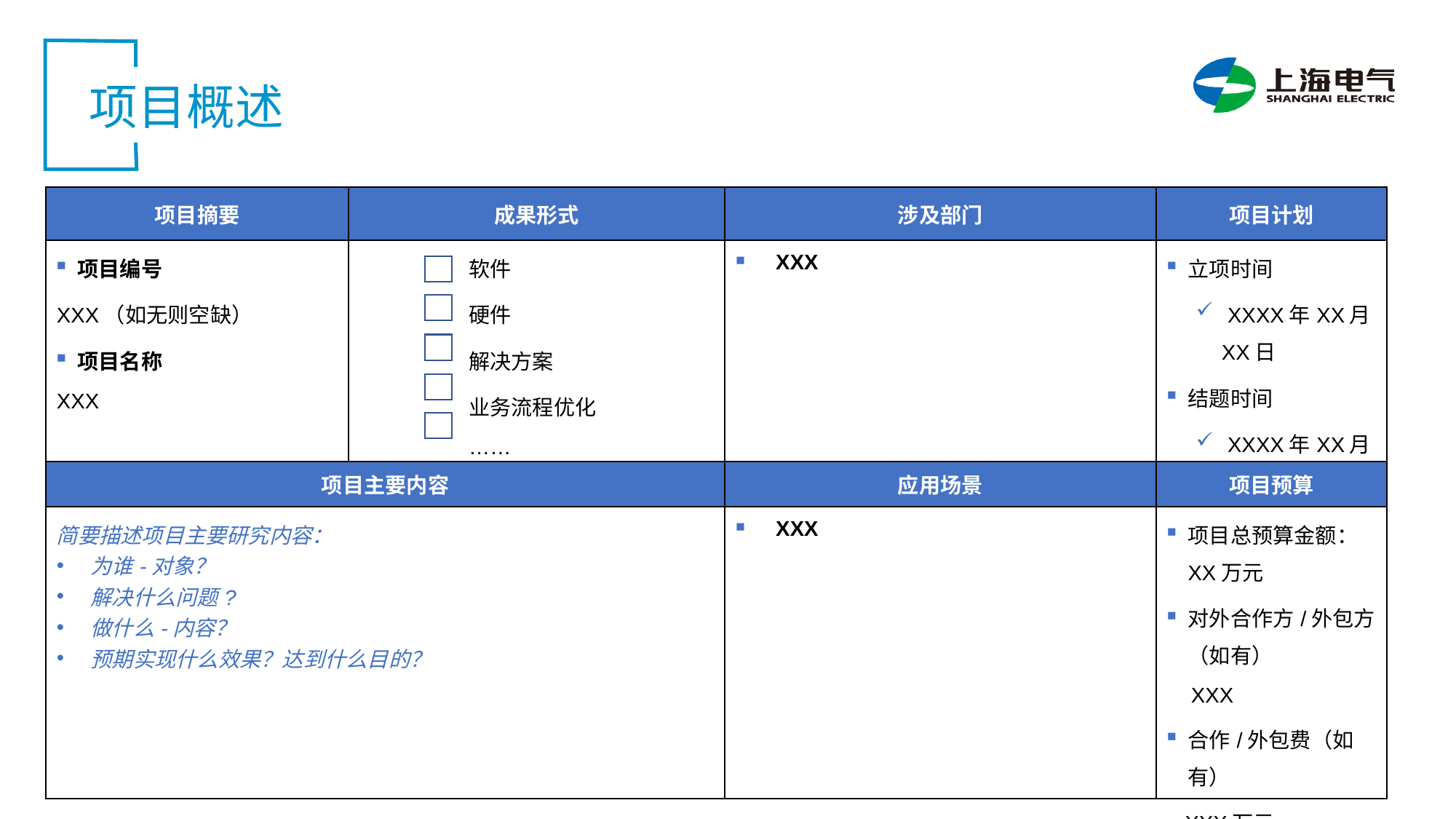

01

  项目概述
| 项目摘要 | 成果形式 | 涉及部门 | 项目计划 |
| --- | --- | --- | --- |
| 项目编号 XXX（如无则空缺） 项目名称 XXX | 软件 硬件 解决方案 业务流程优化 …… | XXX | 立项时间 XXXX年XX月XX日 结题时间 XXXX年XX月XX日 |
| 项目主要内容 |  | 应用场景 | 项目预算 |
| 简要描述项目主要研究内容： 为谁-对象？ 解决什么问题? 做什么-内容？ 预期实现什么效果？达到什么目的？ |  | XXX | 项目总预算金额：XX万元 对外合作方/外包方（如有） XXX 合作/外包费（如有） XXX万元 |